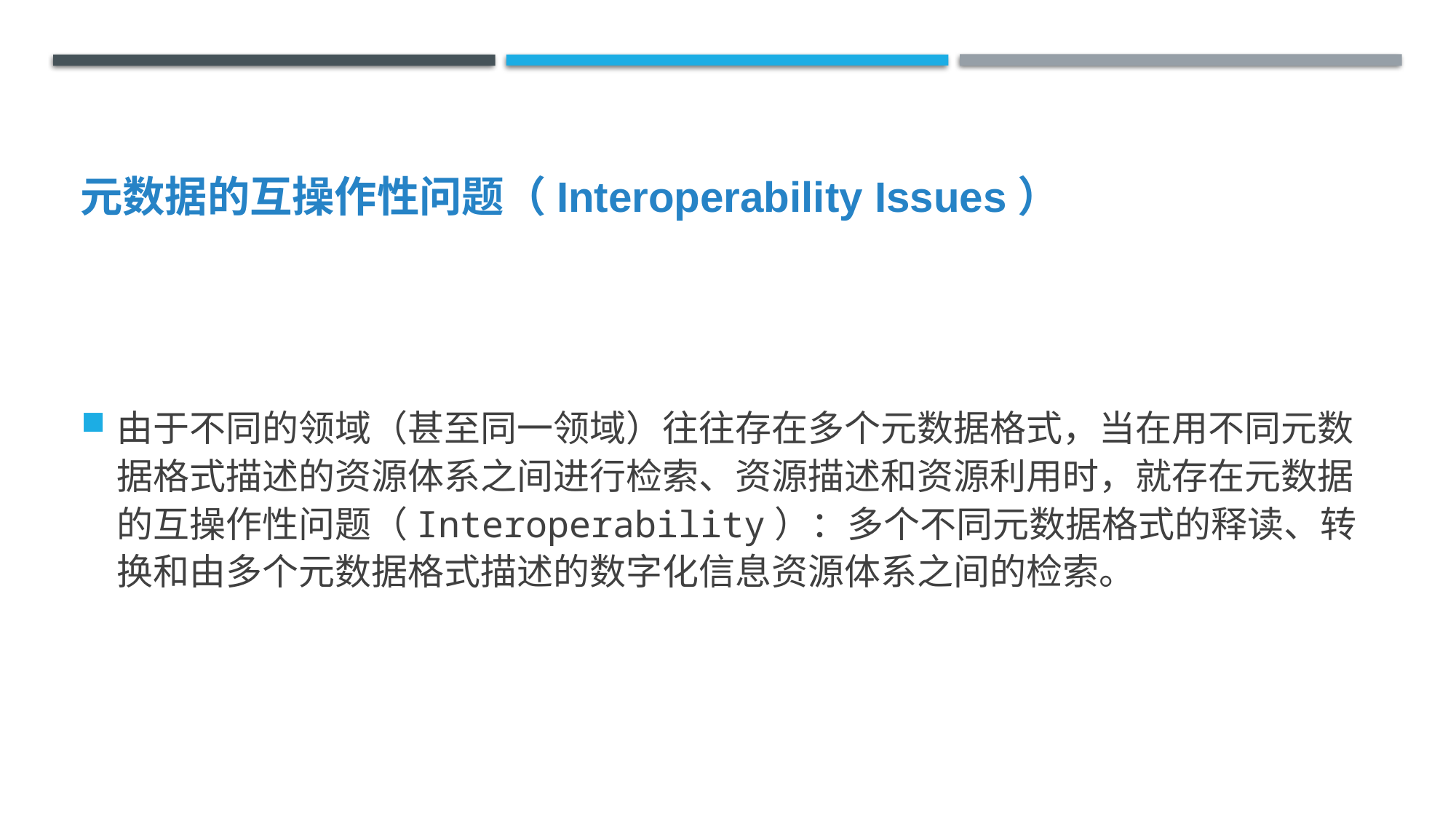

# 元数据的互操作性问题（Interoperability Issues）
由于不同的领域（甚至同一领域）往往存在多个元数据格式，当在用不同元数据格式描述的资源体系之间进行检索、资源描述和资源利用时，就存在元数据的互操作性问题（Interoperability）：多个不同元数据格式的释读、转换和由多个元数据格式描述的数字化信息资源体系之间的检索。